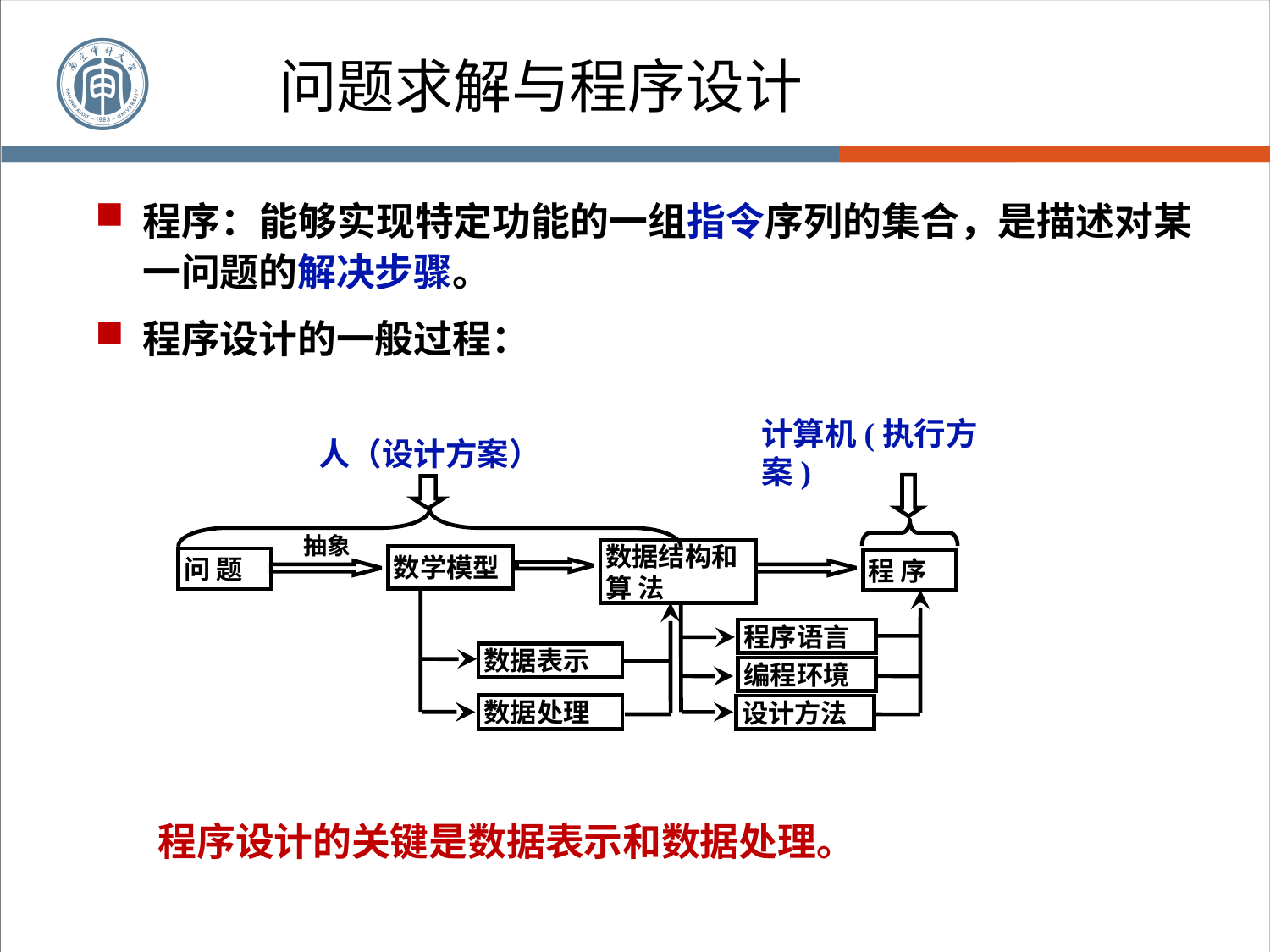

# 问题求解与程序设计
程序：能够实现特定功能的一组指令序列的集合，是描述对某一问题的解决步骤。
程序设计的一般过程：
计算机(执行方案)

人（设计方案）

抽象
数据结构和算 法
问 题
程 序

数学模型

数据表示

数据处理

程序语言

编程环境

设计方法

程序设计的关键是数据表示和数据处理。